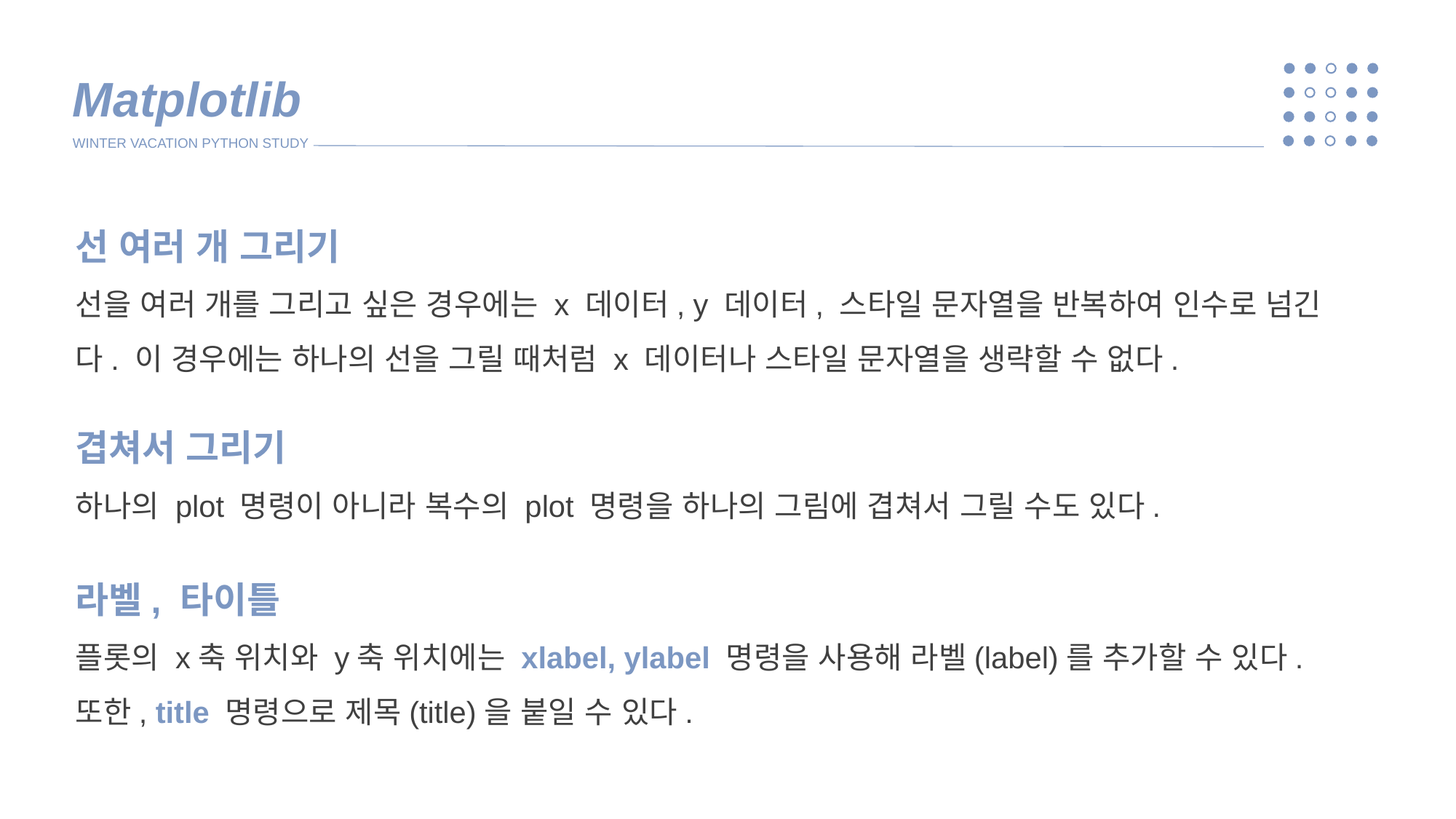

Matplotlib
WINTER VACATION PYTHON STUDY

선 여러 개 그리기
선을 여러 개를 그리고 싶은 경우에는 x 데이터, y 데이터, 스타일 문자열을 반복하여 인수로 넘긴다. 이 경우에는 하나의 선을 그릴 때처럼 x 데이터나 스타일 문자열을 생략할 수 없다.
겹쳐서 그리기
하나의 plot 명령이 아니라 복수의 plot 명령을 하나의 그림에 겹쳐서 그릴 수도 있다.
라벨, 타이틀
플롯의 x축 위치와 y축 위치에는 xlabel, ylabel 명령을 사용해 라벨(label)를 추가할 수 있다.
또한, title 명령으로 제목(title)을 붙일 수 있다.